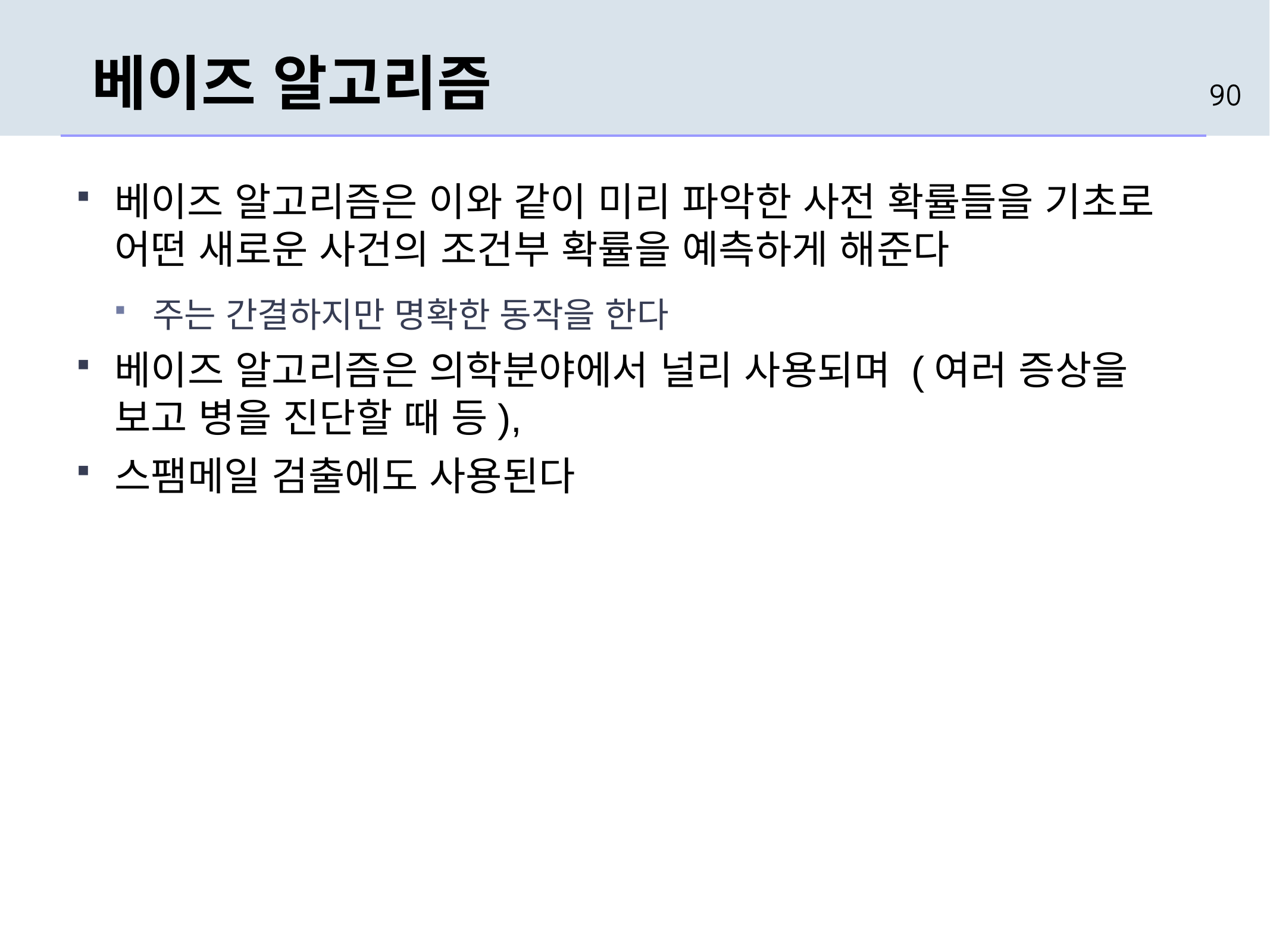

# 베이즈 알고리즘
90
베이즈 알고리즘은 이와 같이 미리 파악한 사전 확률들을 기초로 어떤 새로운 사건의 조건부 확률을 예측하게 해준다
주는 간결하지만 명확한 동작을 한다
베이즈 알고리즘은 의학분야에서 널리 사용되며 (여러 증상을 보고 병을 진단할 때 등),
스팸메일 검출에도 사용된다